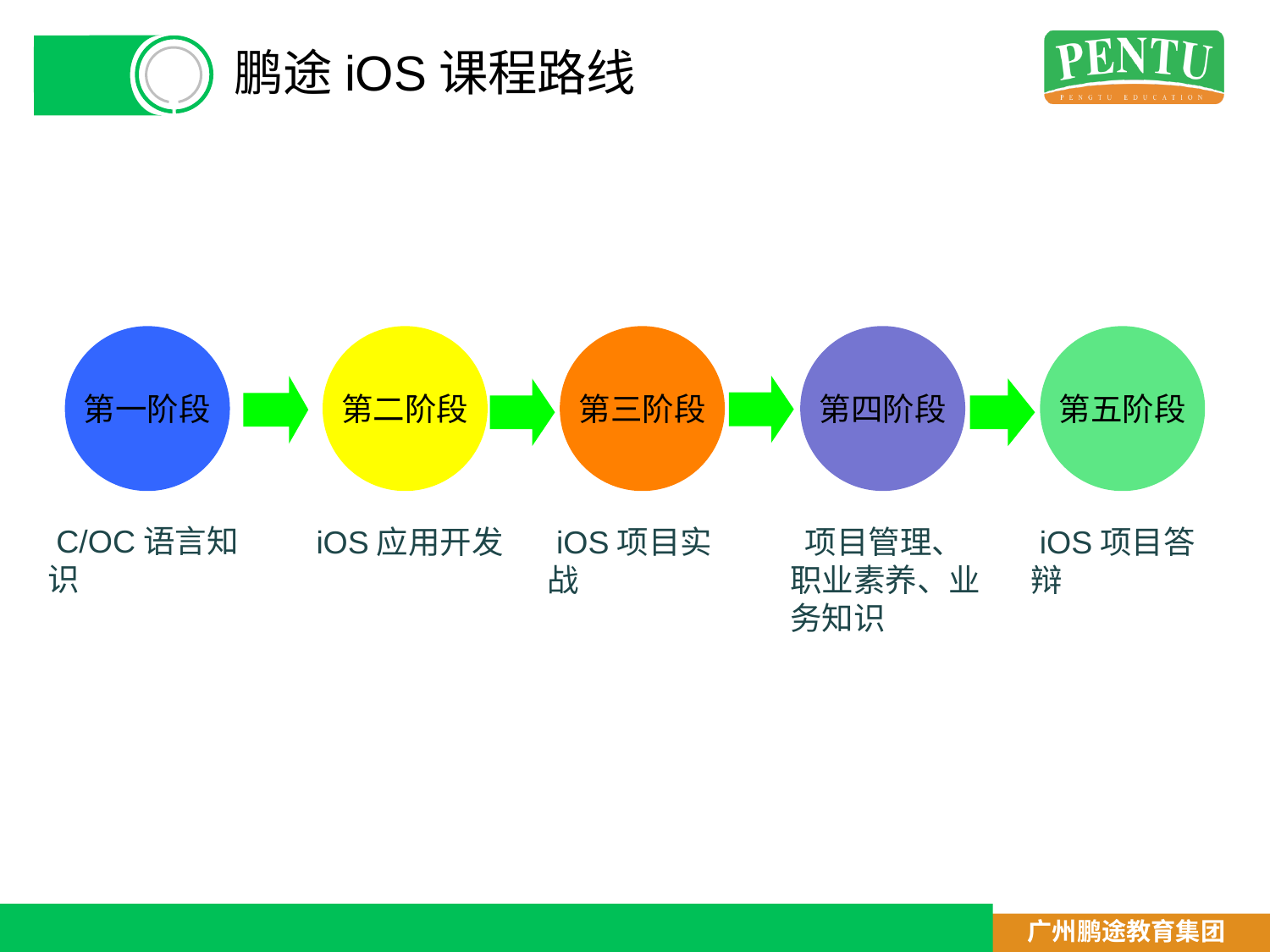

# 鹏途iOS课程路线
第四阶段
第一阶段
第二阶段
第三阶段
第五阶段

 C/OC语言知识
 iOS应用开发
 iOS项目实战
 iOS项目答辩
 项目管理、职业素养、业务知识